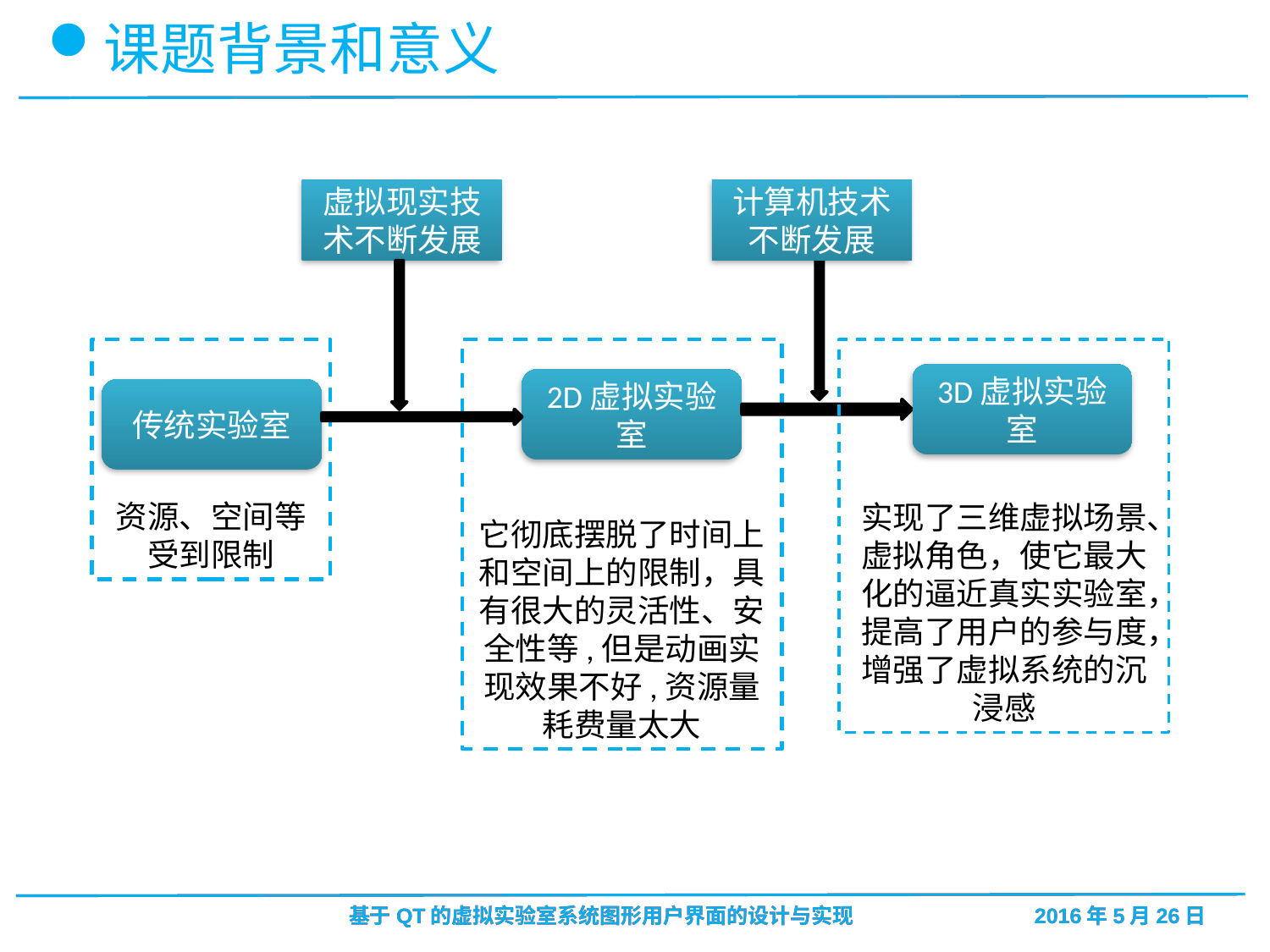

课题背景和意义
虚拟现实技术不断发展
计算机技术不断发展

资源、空间等受到限制
它彻底摆脱了时间上和空间上的限制，具有很大的灵活性、安全性等,但是动画实现效果不好,资源量耗费量太大

实现了三维虚拟场景、虚拟角色，使它最大化的逼近真实实验室，提高了用户的参与度，增强了虚拟系统的沉浸感
3D虚拟实验室
2D虚拟实验室
传统实验室

                                                                 基于QT的虚拟实验室系统图形用户界面的设计与实现                                    2016年5月26日
                                                                 基于QT的虚拟实验室系统图形用户界面的设计与实现                                    2016年5月26日